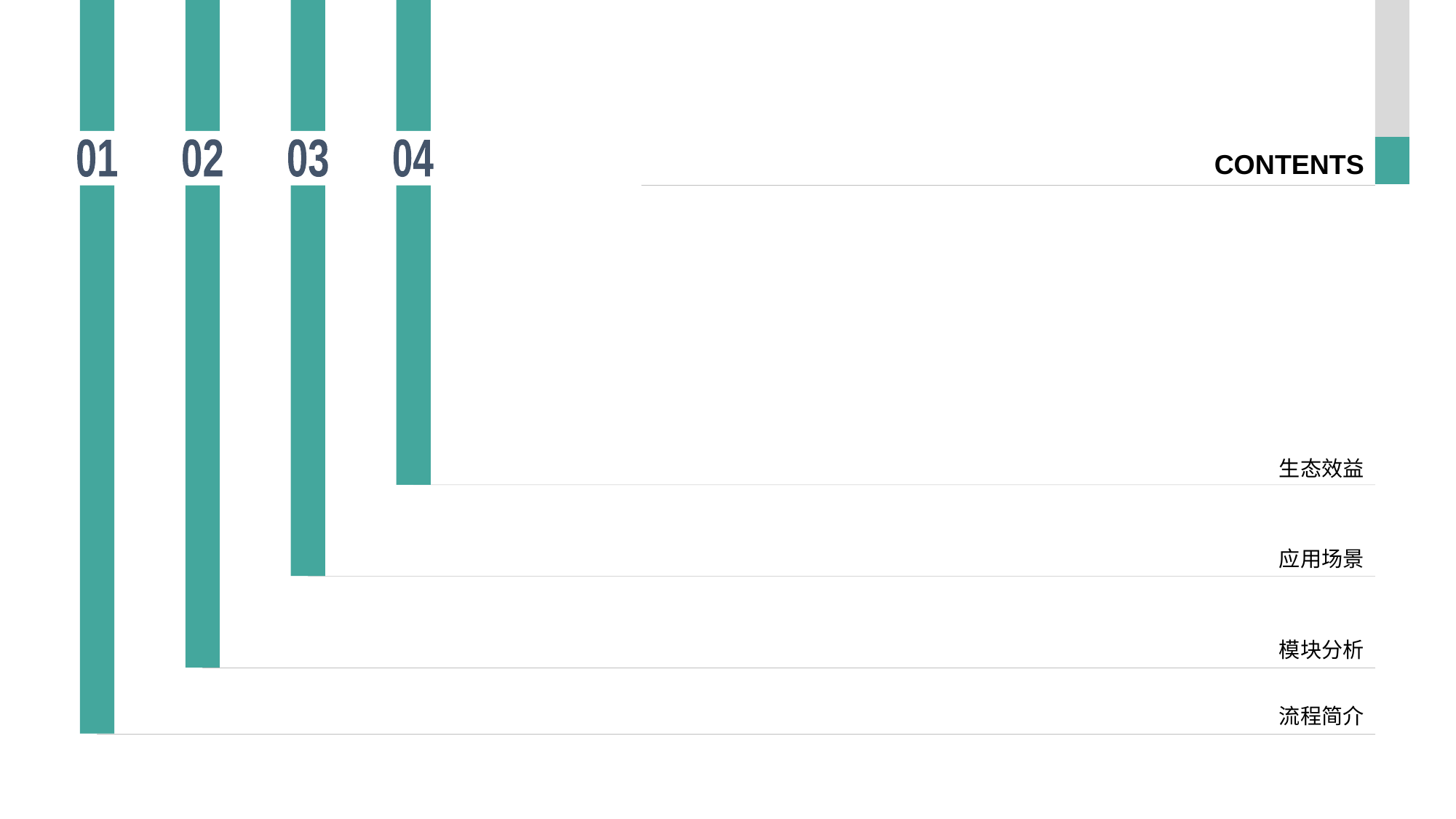

CONTENTS
01
02
03
04
生态效益
应用场景
模块分析
流程简介